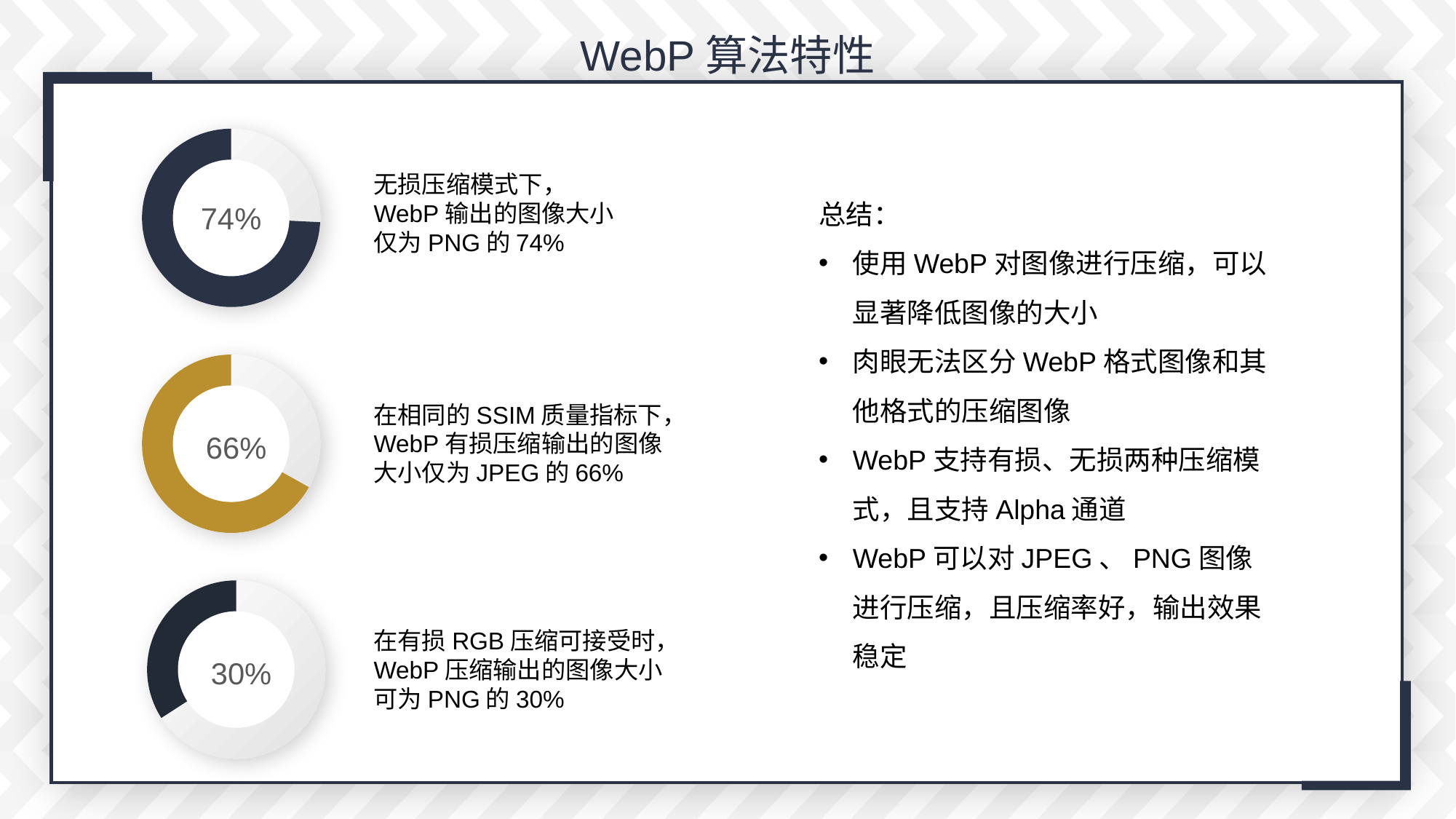

WebP算法特性

无损压缩模式下，
WebP输出的图像大小
仅为PNG的74%
总结：
使用WebP对图像进行压缩，可以显著降低图像的大小
肉眼无法区分WebP格式图像和其他格式的压缩图像
WebP支持有损、无损两种压缩模式，且支持Alpha通道
WebP可以对JPEG、PNG图像进行压缩，且压缩率好，输出效果稳定

74%

66%
在相同的SSIM质量指标下，WebP有损压缩输出的图像大小仅为JPEG的66%

30%
在有损RGB压缩可接受时，WebP压缩输出的图像大小可为PNG的30%